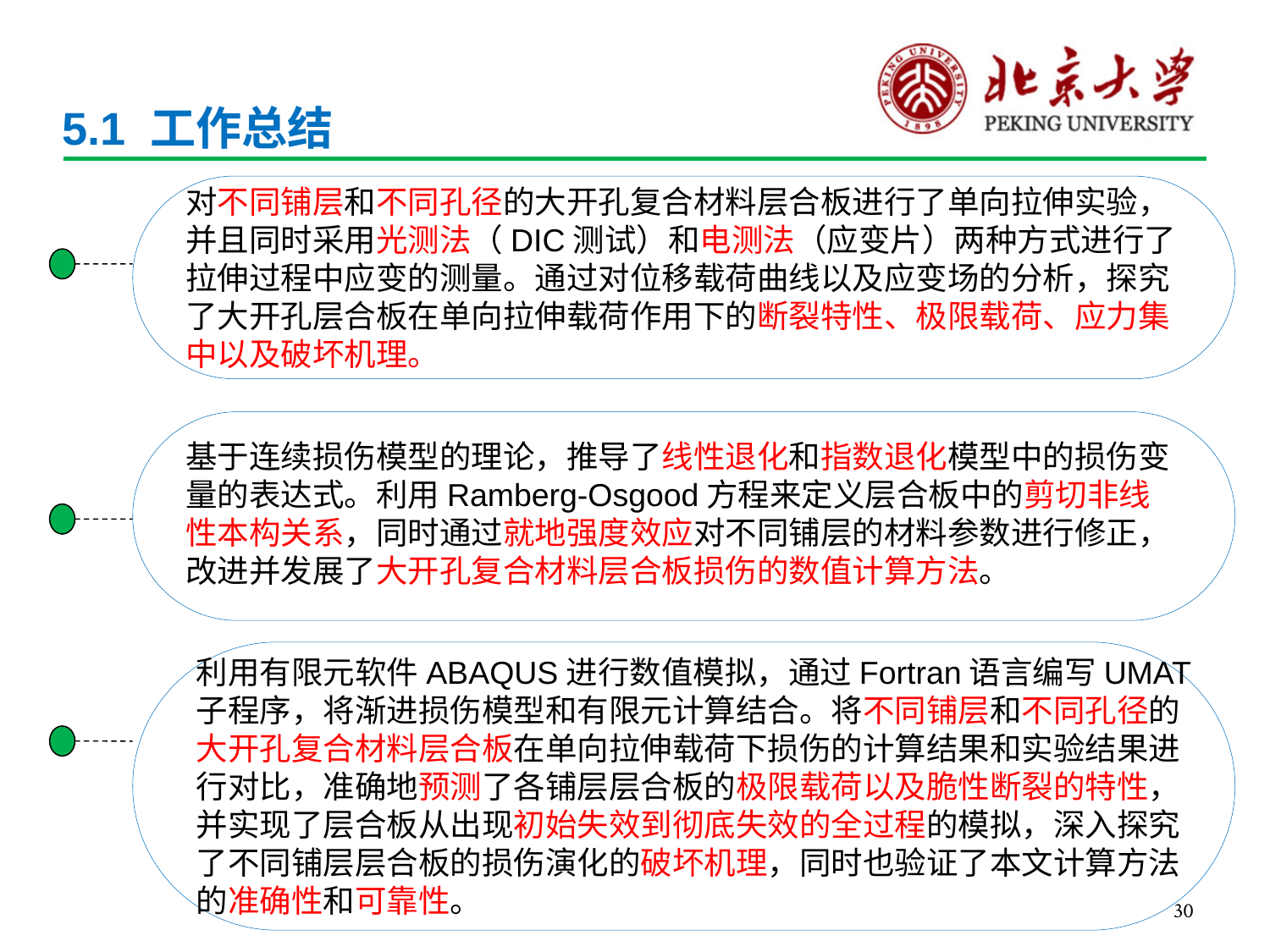

# 5.1 工作总结

对不同铺层和不同孔径的大开孔复合材料层合板进行了单向拉伸实验，并且同时采用光测法（DIC测试）和电测法（应变片）两种方式进行了拉伸过程中应变的测量。通过对位移载荷曲线以及应变场的分析，探究了大开孔层合板在单向拉伸载荷作用下的断裂特性、极限载荷、应力集中以及破坏机理。

基于连续损伤模型的理论，推导了线性退化和指数退化模型中的损伤变量的表达式。利用Ramberg-Osgood方程来定义层合板中的剪切非线性本构关系，同时通过就地强度效应对不同铺层的材料参数进行修正，改进并发展了大开孔复合材料层合板损伤的数值计算方法。

利用有限元软件ABAQUS进行数值模拟，通过Fortran语言编写UMAT子程序，将渐进损伤模型和有限元计算结合。将不同铺层和不同孔径的大开孔复合材料层合板在单向拉伸载荷下损伤的计算结果和实验结果进行对比，准确地预测了各铺层层合板的极限载荷以及脆性断裂的特性，并实现了层合板从出现初始失效到彻底失效的全过程的模拟，深入探究了不同铺层层合板的损伤演化的破坏机理，同时也验证了本文计算方法的准确性和可靠性。

30